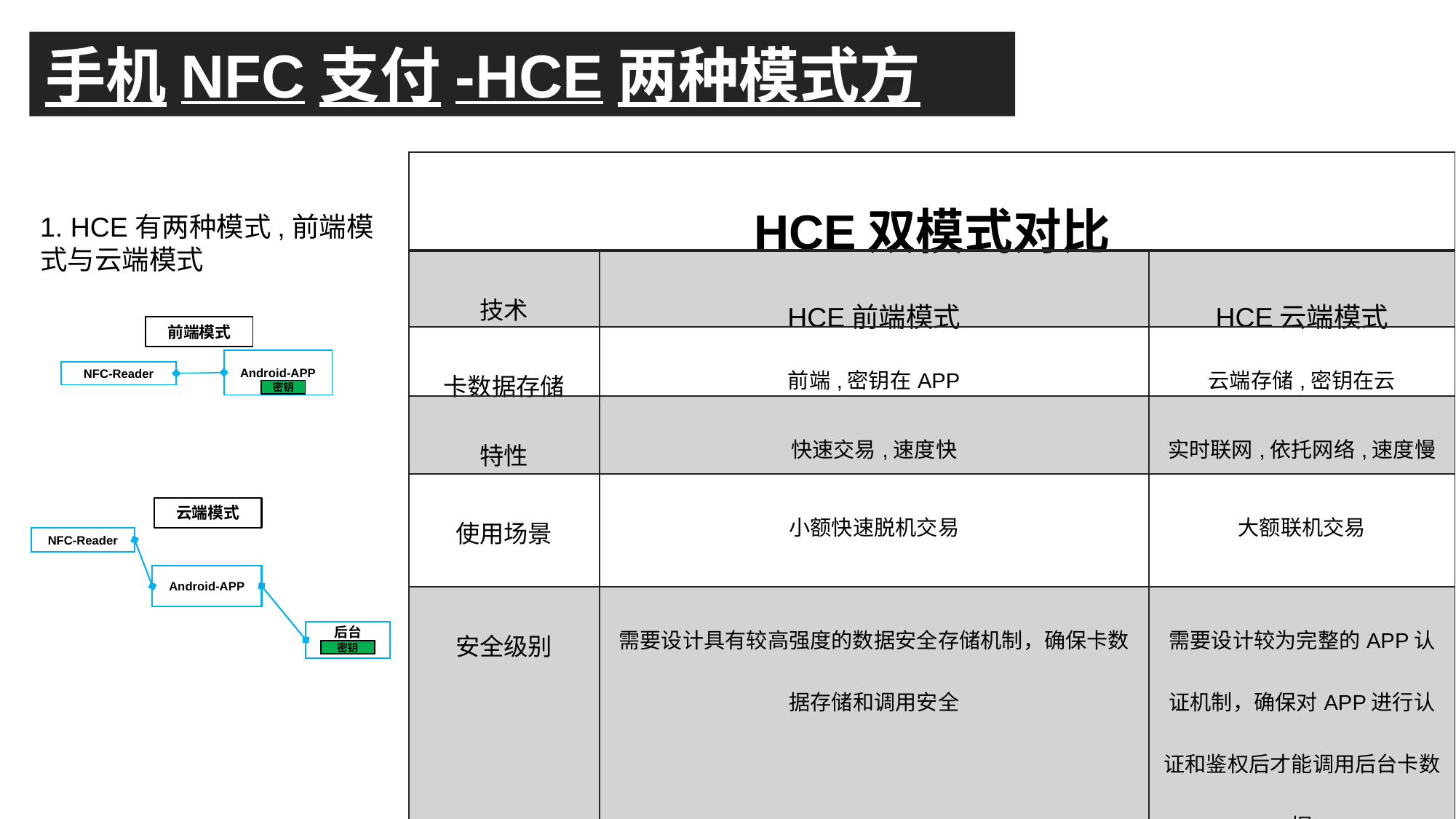

手机NFC支付-HCE两种模式方案
| HCE双模式对比 |  |  |
| --- | --- | --- |
| 技术 | HCE前端模式 | HCE云端模式 |
| 卡数据存储 | 前端,密钥在APP | 云端存储,密钥在云 |
| 特性 | 快速交易,速度快 | 实时联网,依托网络,速度慢 |
| 使用场景 | 小额快速脱机交易 | 大额联机交易 |
| 安全级别 | 需要设计具有较高强度的数据安全存储机制，确保卡数据存储和调用安全 | 需要设计较为完整的APP认证机制，确保对APP进行认证和鉴权后才能调用后台卡数据 |
1. HCE有两种模式,前端模式与云端模式
前端模式
Android-APP
NFC-Reader
密钥
云端模式
NFC-Reader
Android-APP
后台

密钥